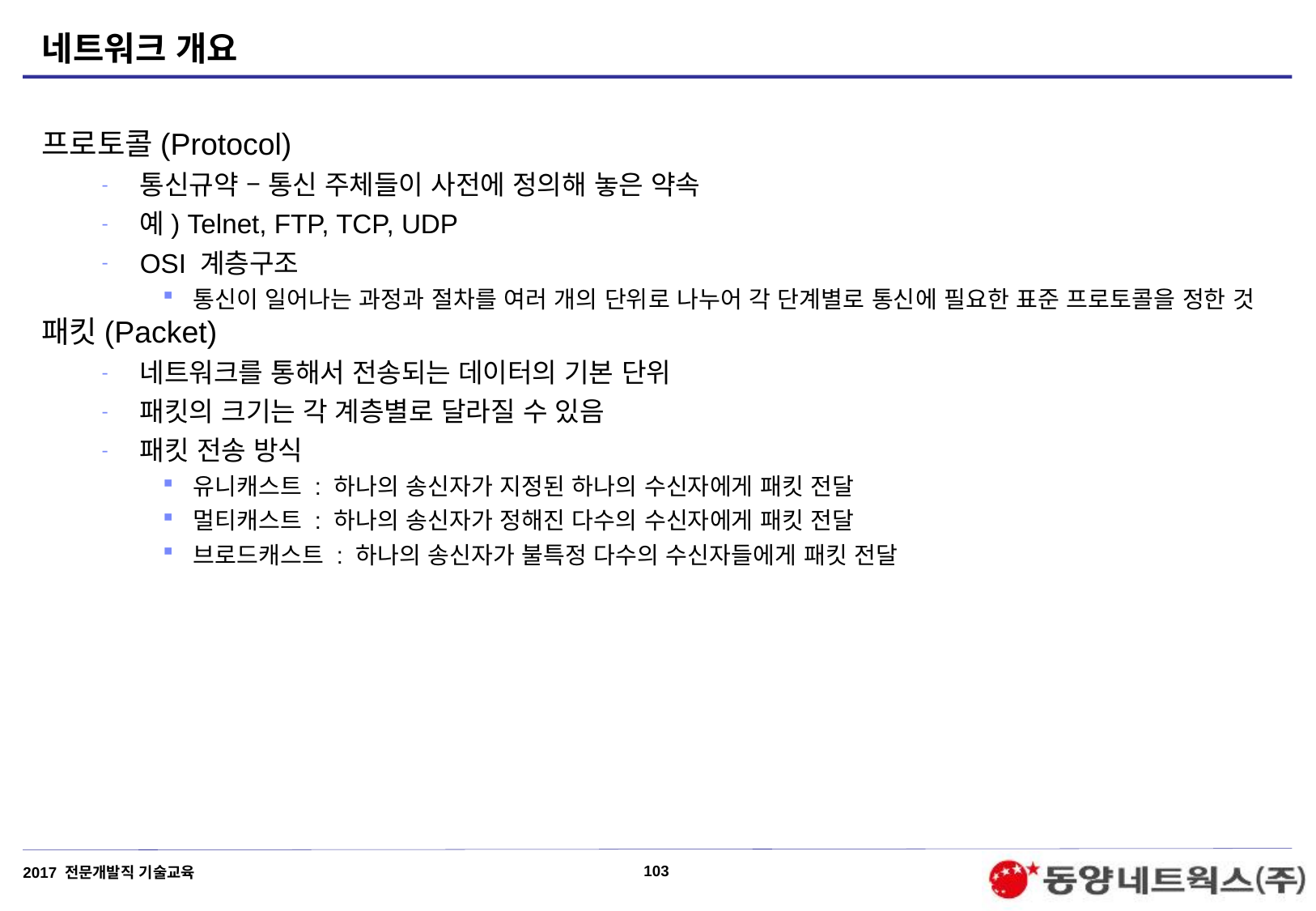

# 네트워크 개요
프로토콜(Protocol)
통신규약 – 통신 주체들이 사전에 정의해 놓은 약속
예) Telnet, FTP, TCP, UDP
OSI 계층구조
통신이 일어나는 과정과 절차를 여러 개의 단위로 나누어 각 단계별로 통신에 필요한 표준 프로토콜을 정한 것
패킷(Packet)
네트워크를 통해서 전송되는 데이터의 기본 단위
패킷의 크기는 각 계층별로 달라질 수 있음
패킷 전송 방식
유니캐스트 : 하나의 송신자가 지정된 하나의 수신자에게 패킷 전달
멀티캐스트 : 하나의 송신자가 정해진 다수의 수신자에게 패킷 전달
브로드캐스트 : 하나의 송신자가 불특정 다수의 수신자들에게 패킷 전달